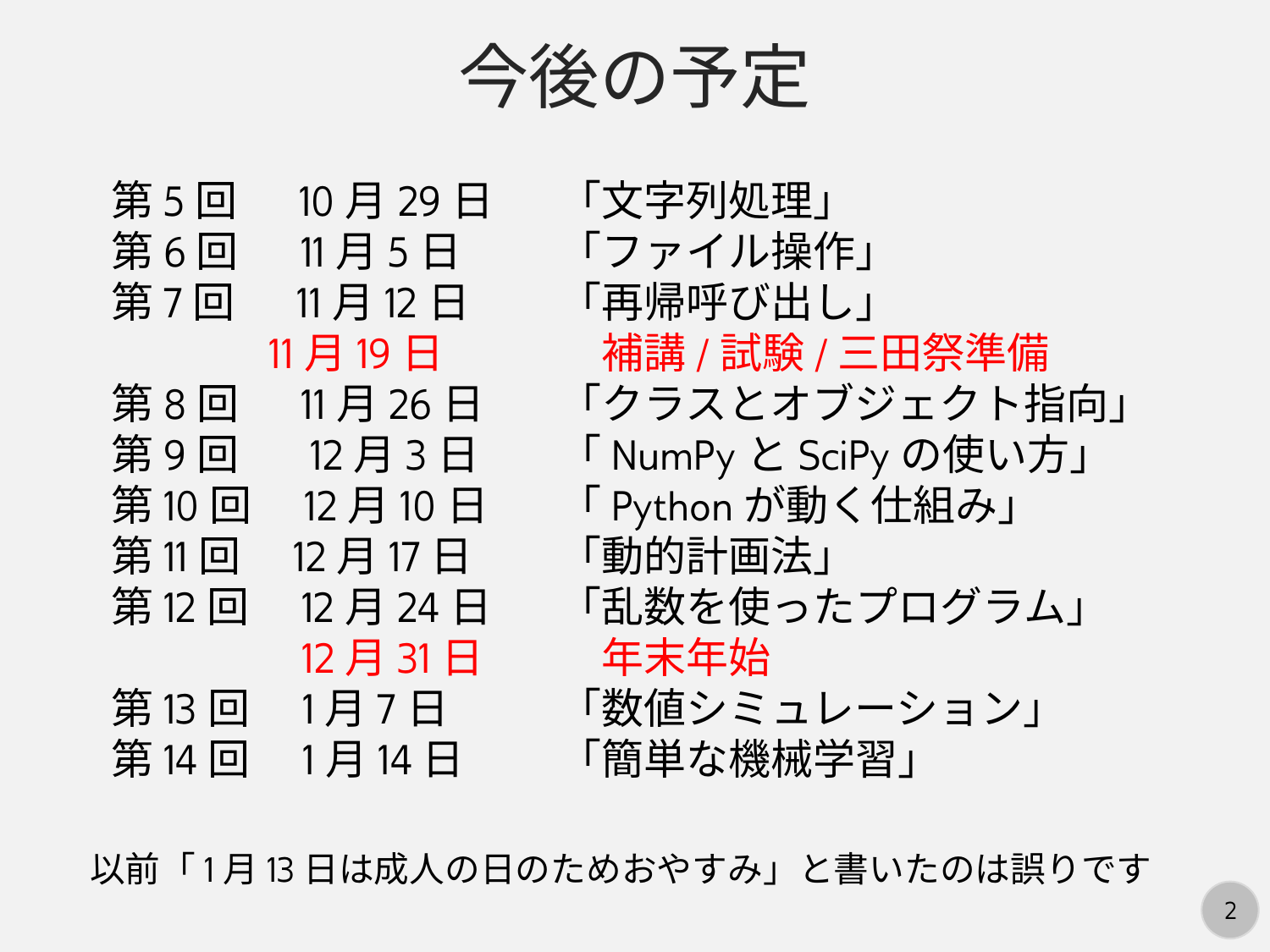

今後の予定
第5回　 10月29日
第6回 　11月5日
第7回 　11月12日
        　  11月19日
第8回 　11月26日
第9回 　 12月3日
第10回　12月10日
第11回　12月17日
第12回　12月24日
               12月31日
第13回　1月7日
第14回　1月14日
「文字列処理」
「ファイル操作」
「再帰呼び出し」
　補講/試験/三田祭準備
「クラスとオブジェクト指向」
「NumPyとSciPyの使い方」
「Pythonが動く仕組み」
「動的計画法」
「乱数を使ったプログラム」
　年末年始
「数値シミュレーション」
「簡単な機械学習」
以前「1月13日は成人の日のためおやすみ」と書いたのは誤りです